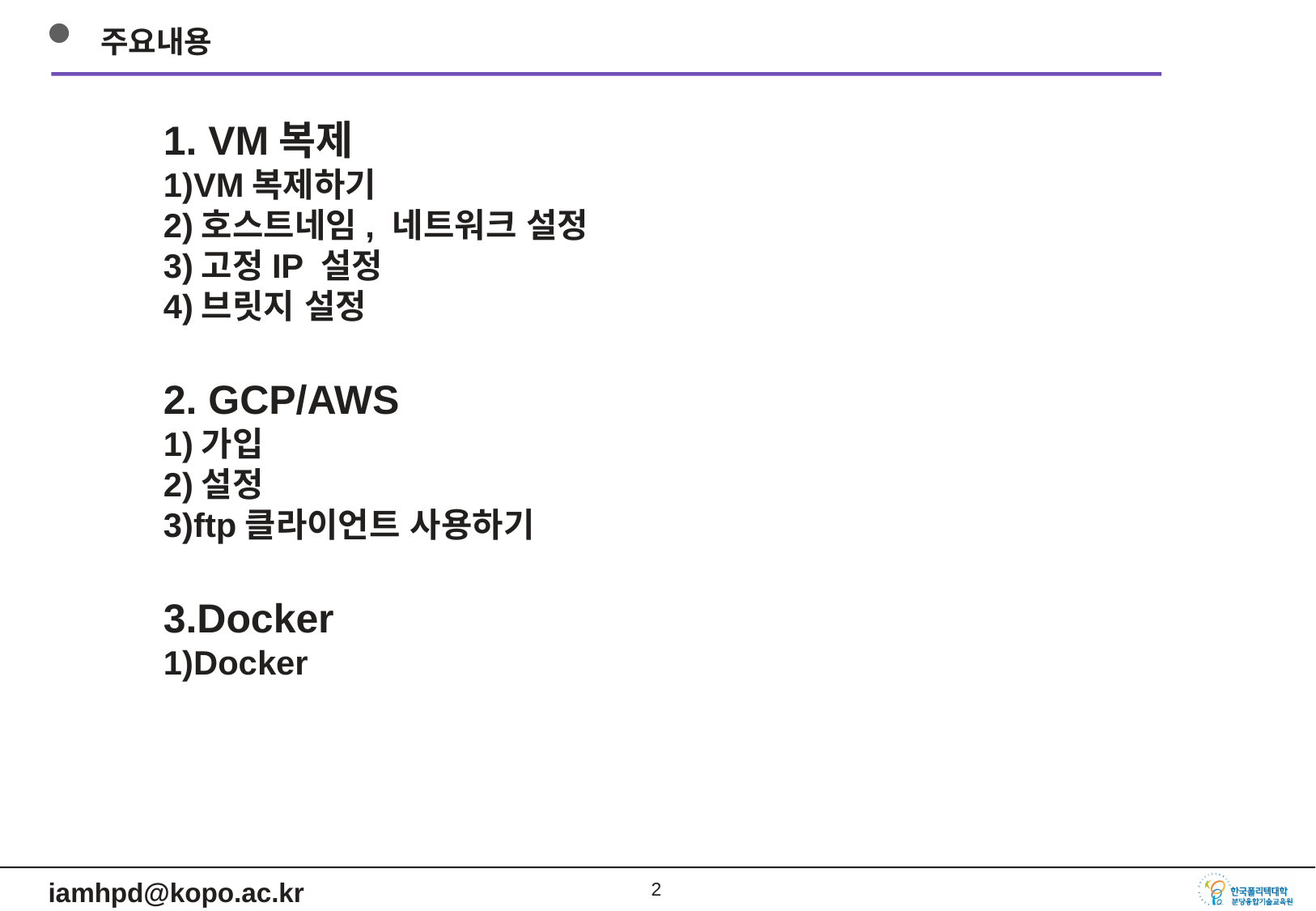

주요내용
1. VM복제
1)VM복제하기
2)호스트네임, 네트워크 설정
3)고정IP 설정
4)브릿지 설정

2. GCP/AWS
1)가입
2)설정
3)ftp클라이언트 사용하기

3.Docker
1)Docker
2